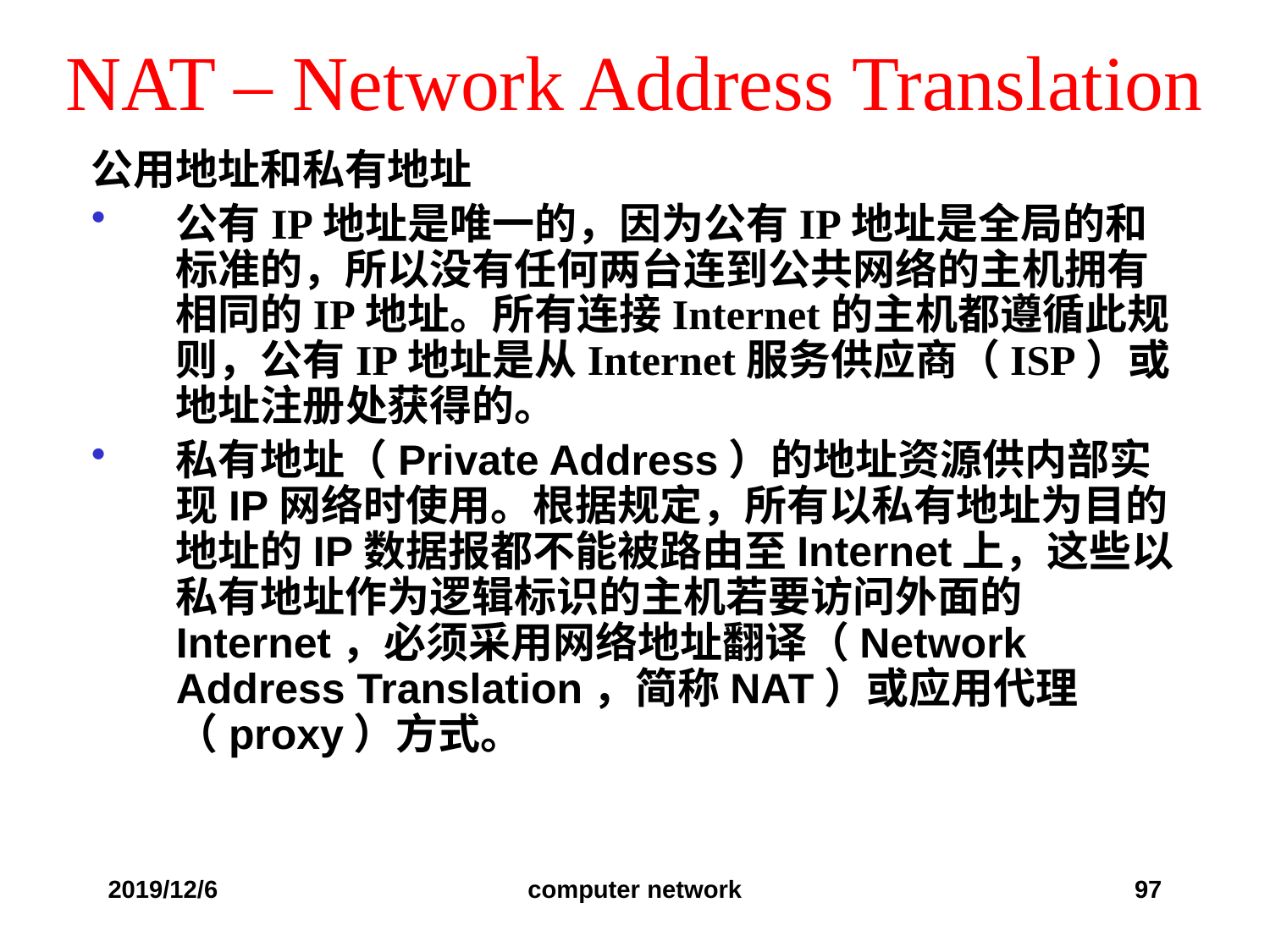

# NAT – Network Address Translation
公用地址和私有地址
公有IP地址是唯一的，因为公有IP地址是全局的和标准的，所以没有任何两台连到公共网络的主机拥有相同的IP地址。所有连接Internet的主机都遵循此规则，公有IP地址是从Internet服务供应商（ISP）或地址注册处获得的。
私有地址（Private Address）的地址资源供内部实现IP网络时使用。根据规定，所有以私有地址为目的地址的IP数据报都不能被路由至Internet上，这些以私有地址作为逻辑标识的主机若要访问外面的Internet，必须采用网络地址翻译（Network Address Translation，简称NAT）或应用代理（proxy）方式。

2019/12/6
computer network
97